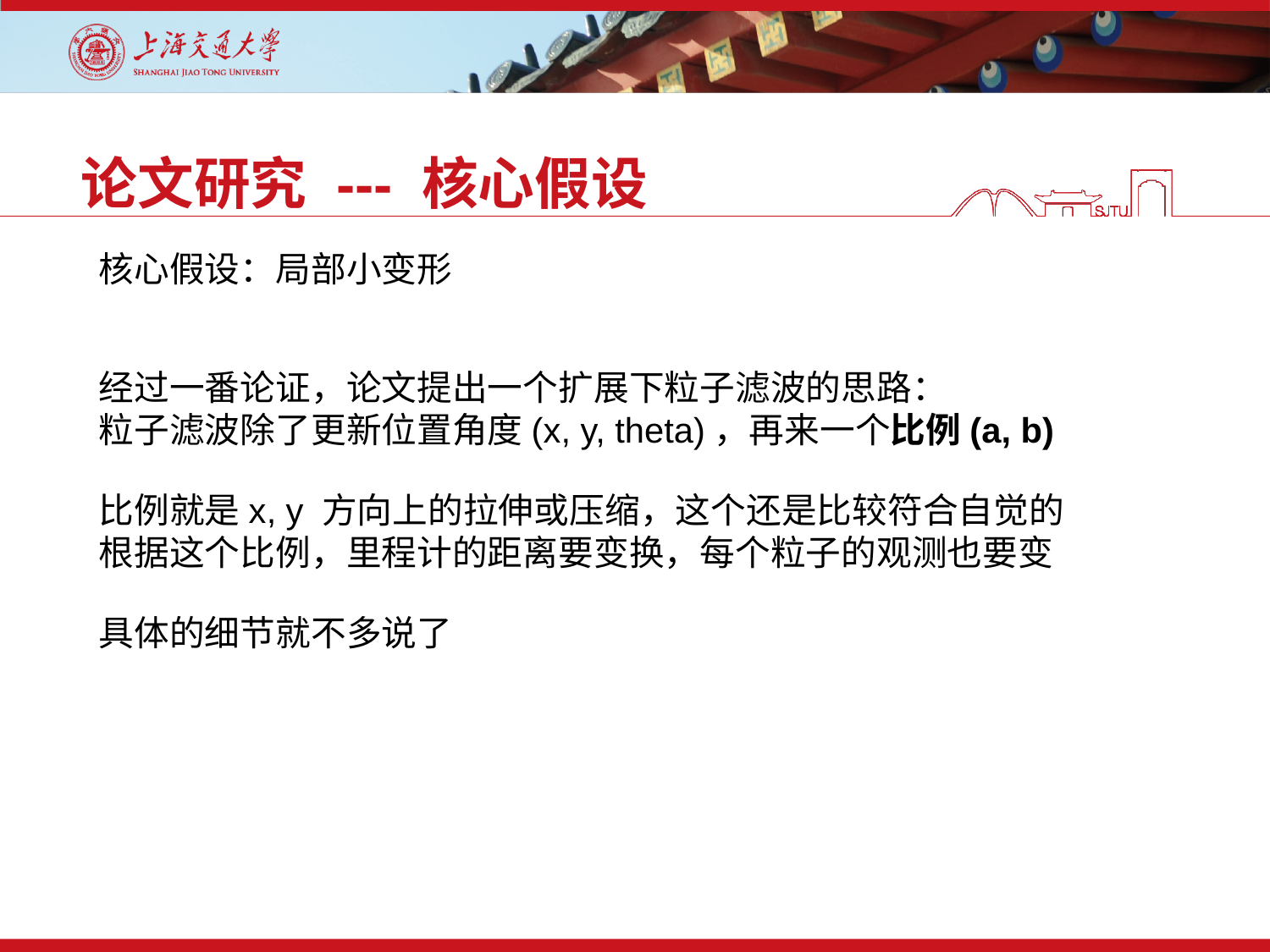

论文研究 --- 核心假设
核心假设：局部小变形

经过一番论证，论文提出一个扩展下粒子滤波的思路：
粒子滤波除了更新位置角度(x, y, theta)，再来一个比例(a, b)

比例就是x, y 方向上的拉伸或压缩，这个还是比较符合自觉的
根据这个比例，里程计的距离要变换，每个粒子的观测也要变

具体的细节就不多说了